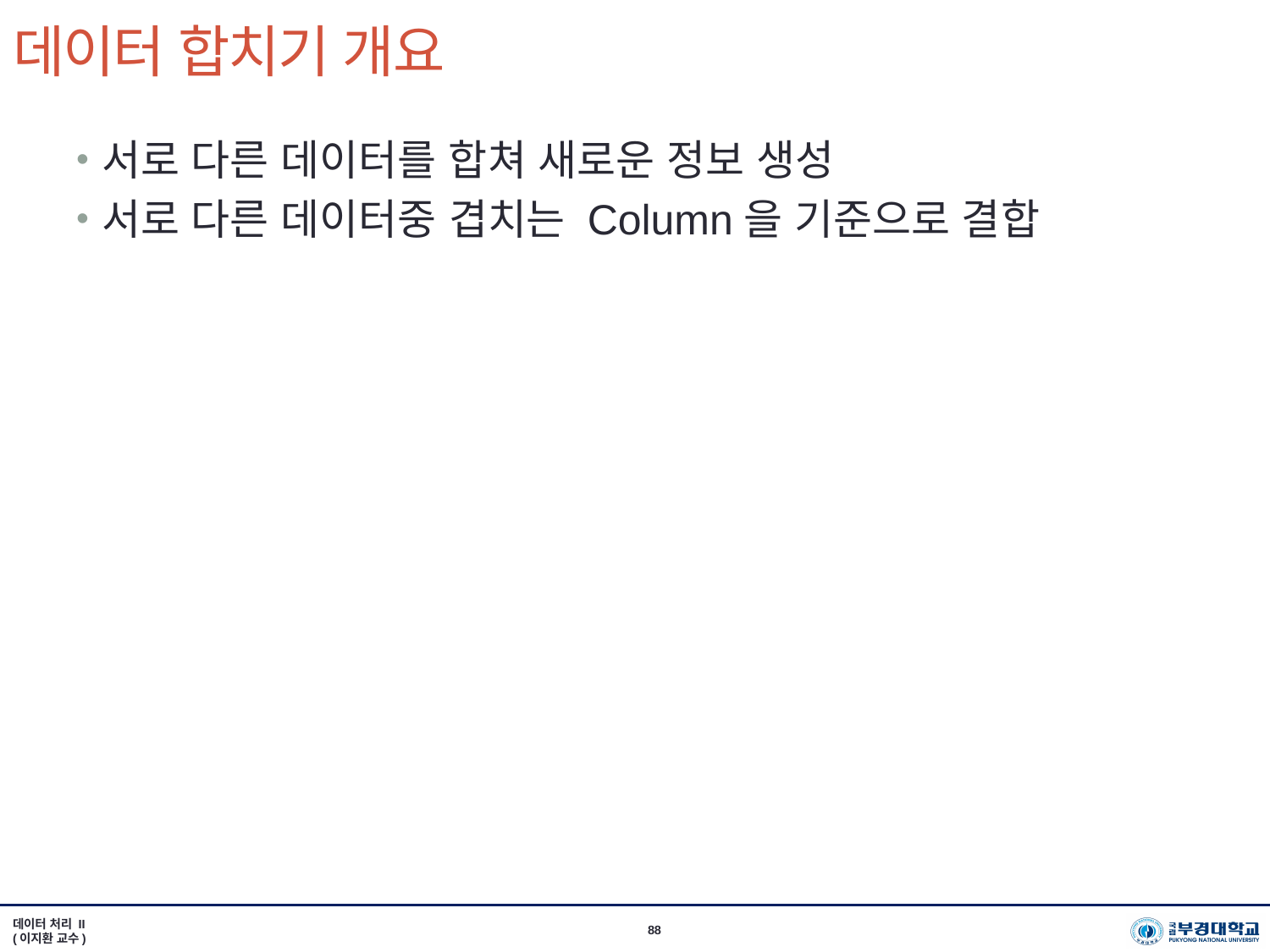

# 데이터 합치기 개요
서로 다른 데이터를 합쳐 새로운 정보 생성
서로 다른 데이터중 겹치는 Column을 기준으로 결합
데이터 처리 II
(이지환 교수)